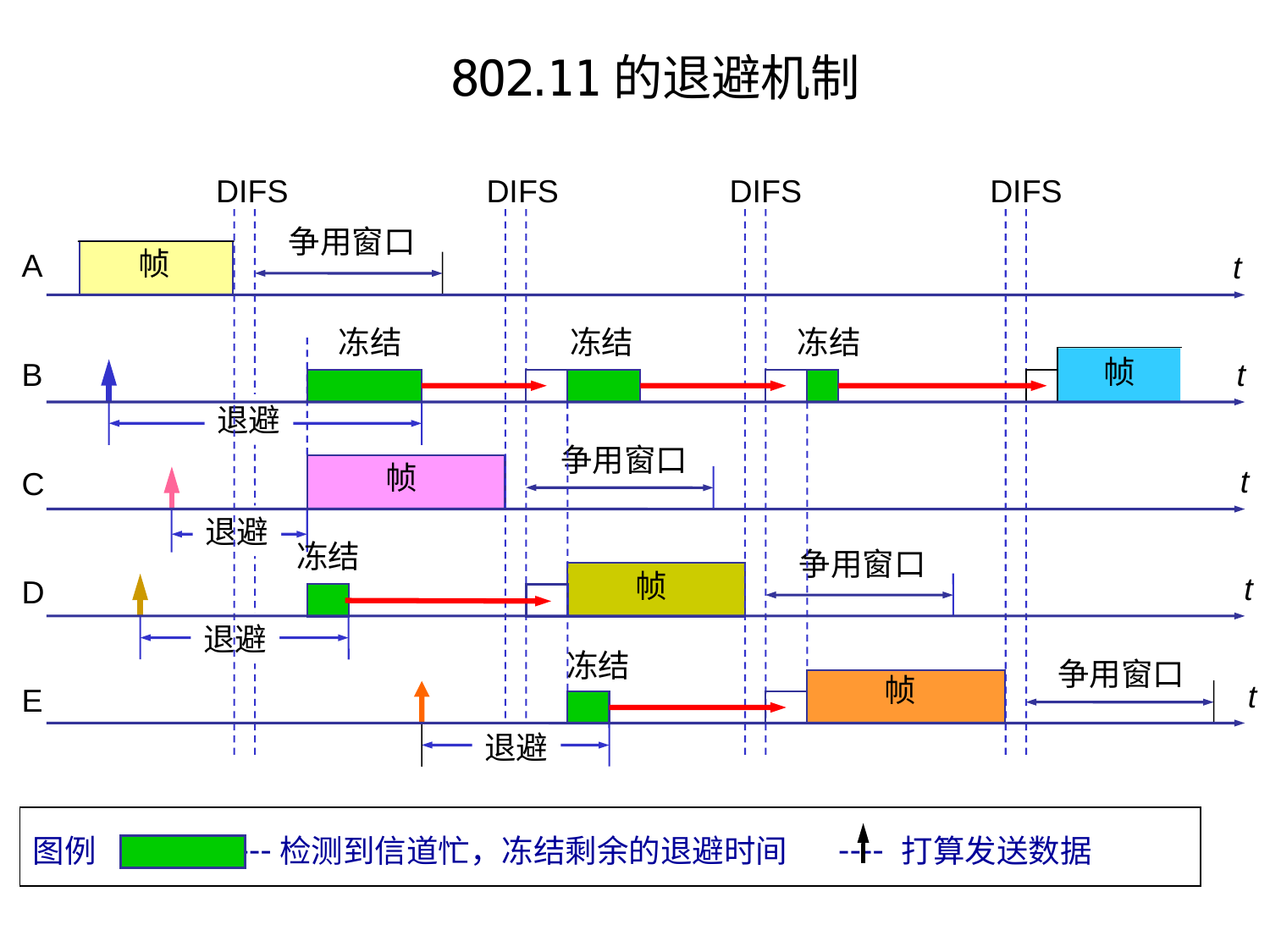

# 802.11的退避机制
DIFS
DIFS
DIFS
DIFS

争用窗口
帧
A

t

冻结
冻结
冻结

帧

B

t

退避

争用窗口
帧
t

C

退避

冻结

争用窗口
帧
t

D

退避

冻结
争用窗口
帧
t

E

退避

图例                 ----检测到信道忙，冻结剩余的退避时间      ---- 打算发送数据